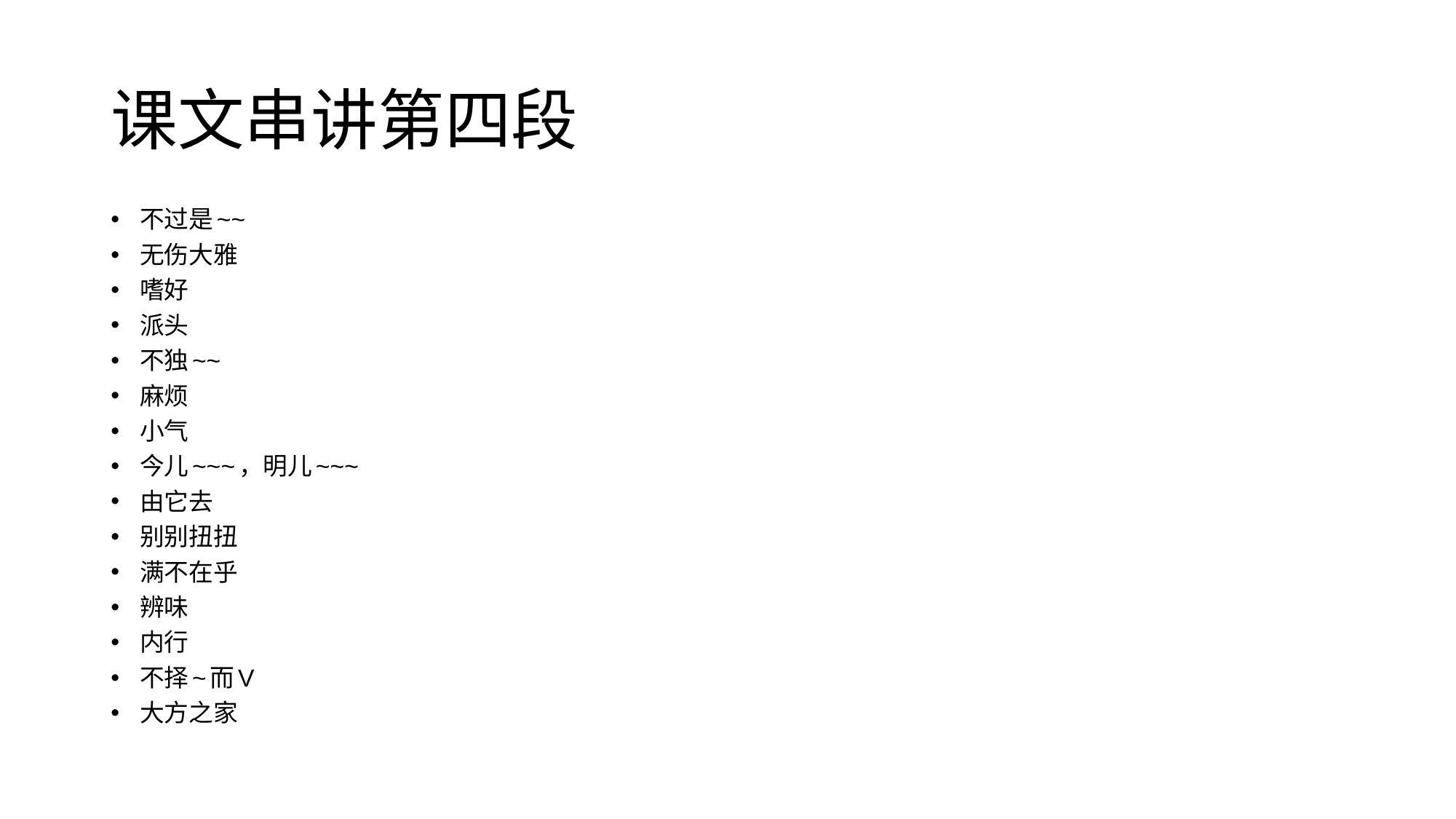

# 课文串讲第四段
不过是~~
无伤大雅
嗜好
派头
不独~~
麻烦
小气
今儿~~~，明儿~~~
由它去
别别扭扭
满不在乎
辨味
内行
不择~而V
大方之家